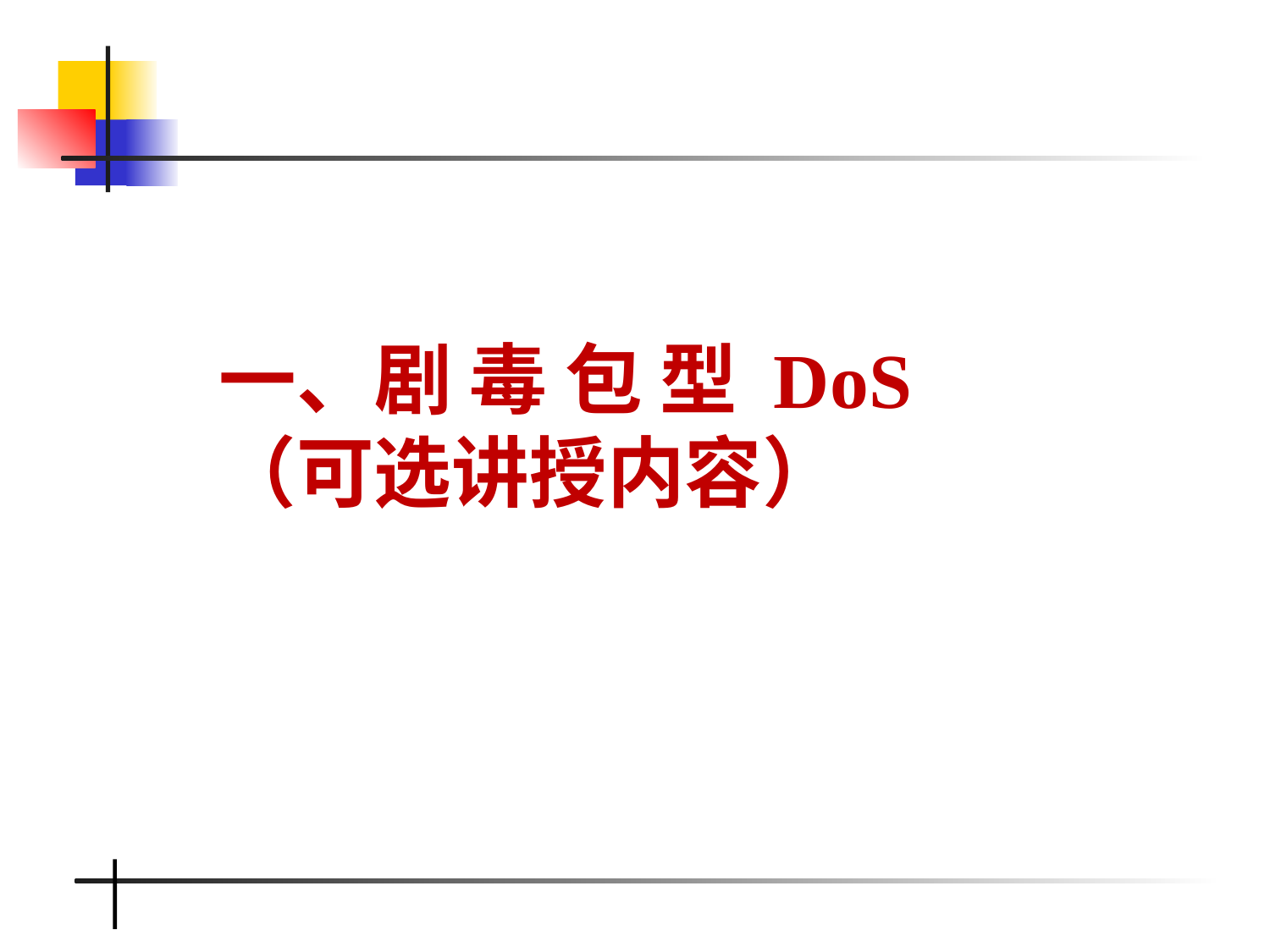

# 一、剧 毒 包 型 DoS （可选讲授内容）